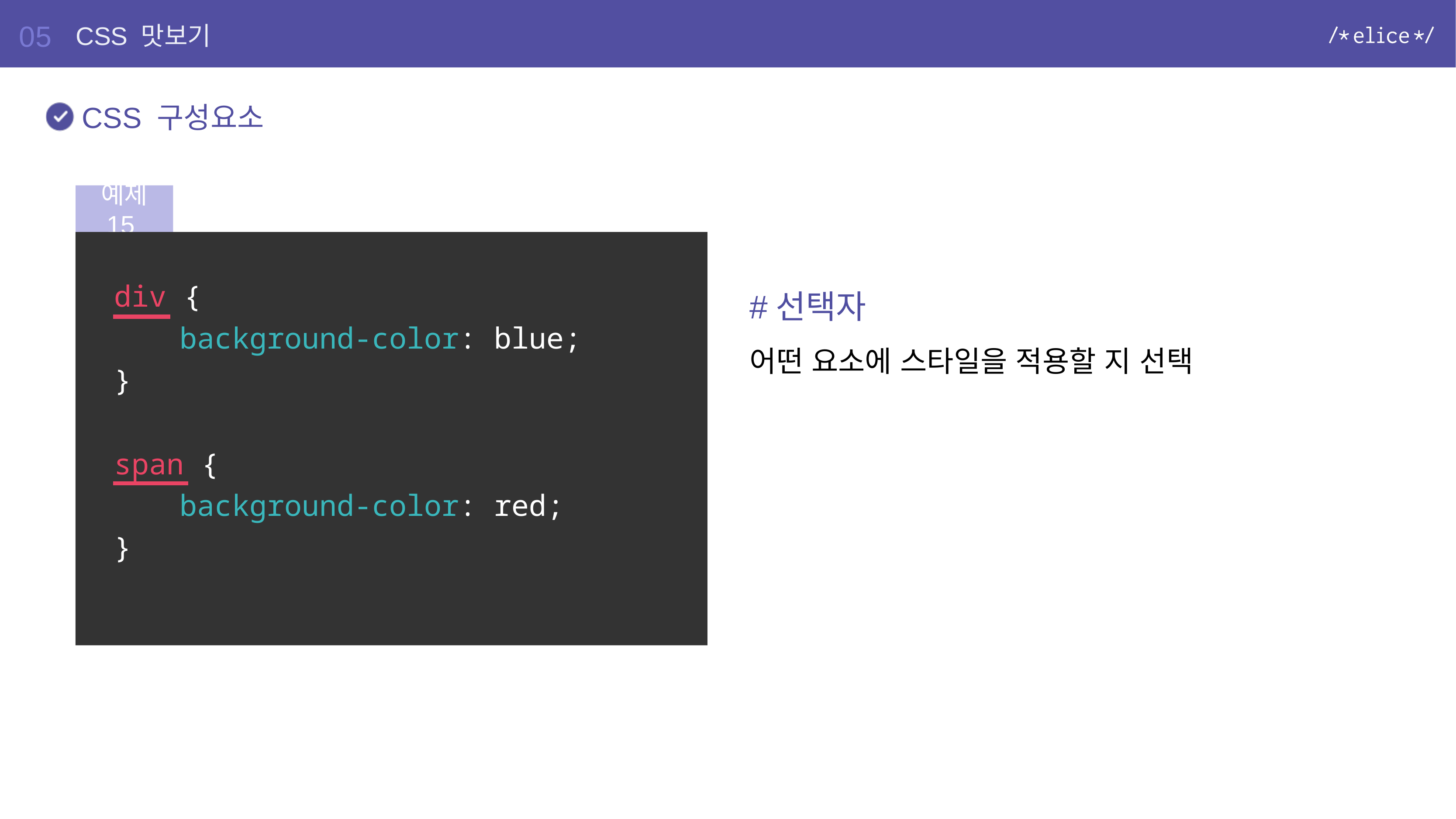

05
CSS 맛보기
CSS 구성요소
예제 15
div {
	background-color: blue;
}

span {
	background-color: red;
}
#선택자
어떤 요소에 스타일을 적용할 지 선택